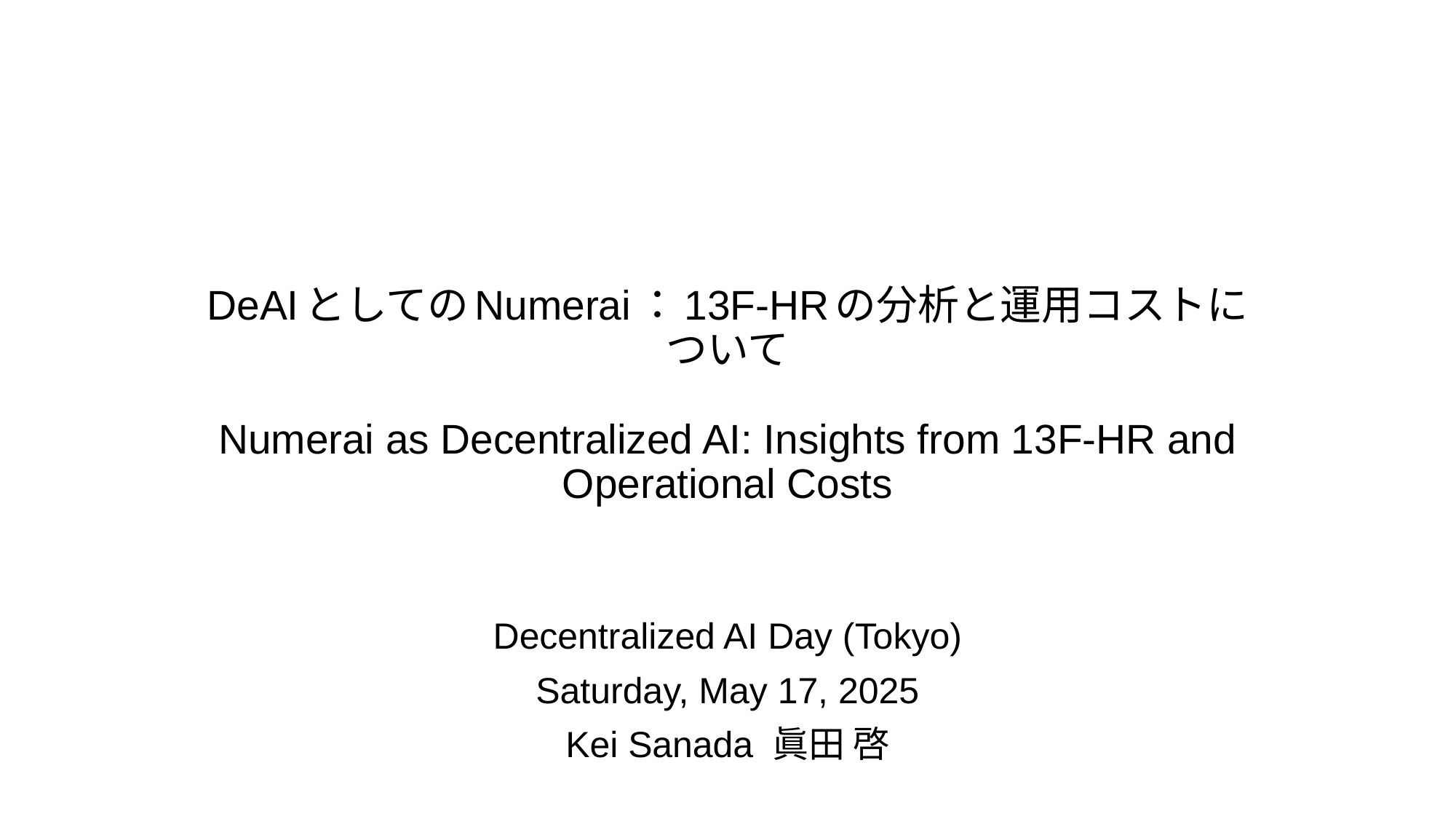

# DeAIとしてのNumerai：13F-HRの分析と運用コストについて Numerai as Decentralized AI: Insights from 13F-HR and Operational Costs
Decentralized AI Day (Tokyo)
Saturday, May 17, 2025
Kei Sanada 眞田 啓